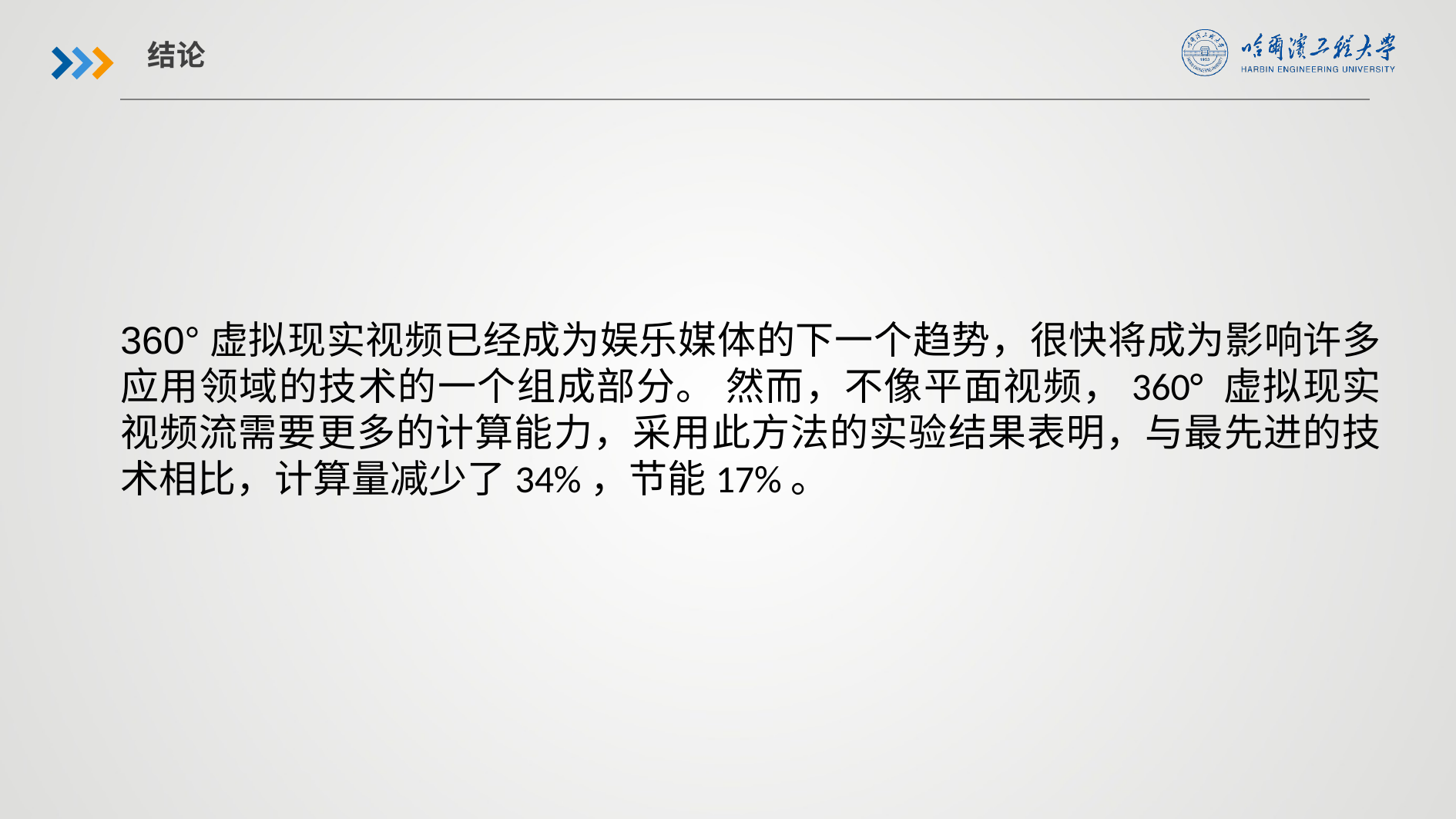

结论
360°虚拟现实视频已经成为娱乐媒体的下一个趋势，很快将成为影响许多应用领域的技术的一个组成部分。 然而，不像平面视频，360° 虚拟现实视频流需要更多的计算能力，采用此方法的实验结果表明，与最先进的技术相比，计算量减少了34%，节能17%。